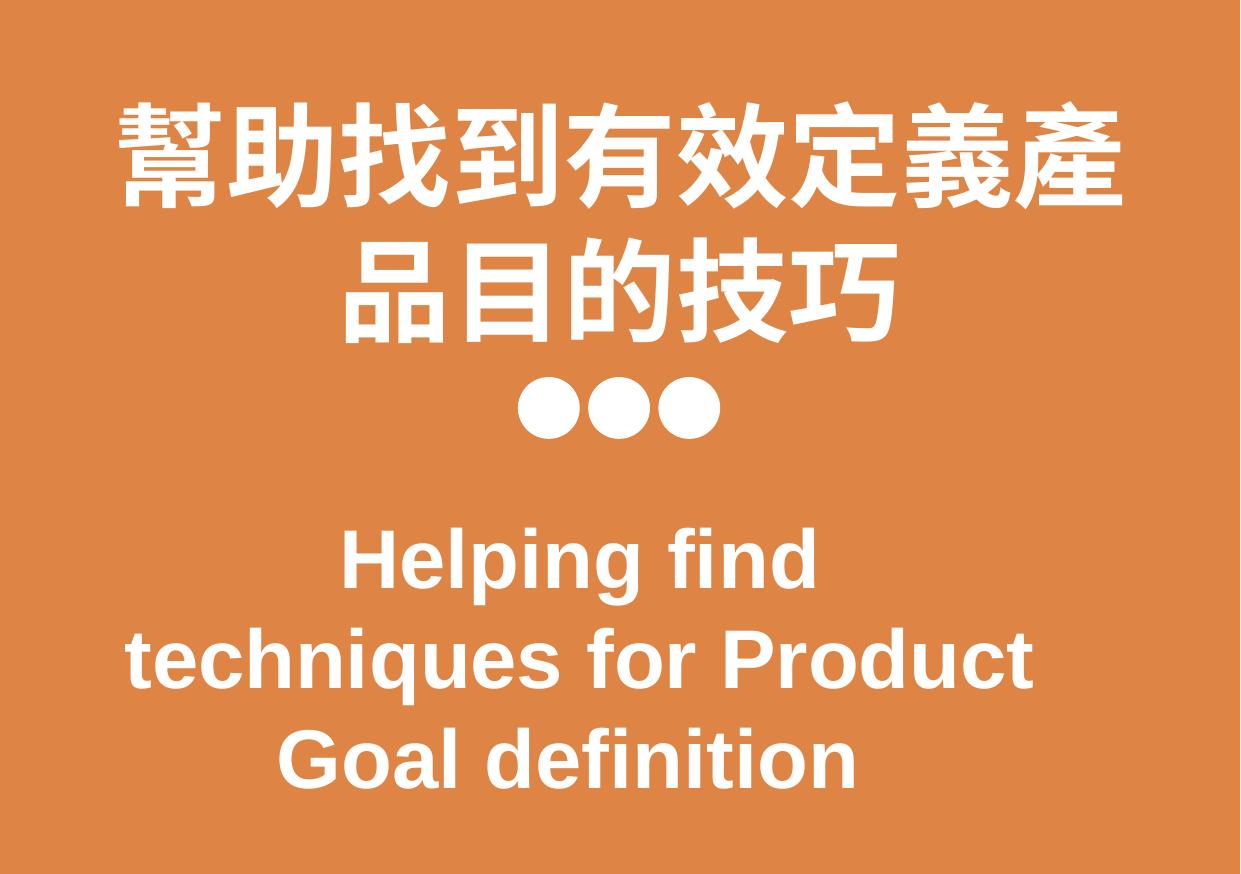

幫助找到有效定義產品目的技巧

Helping find techniques for Product Goal definition